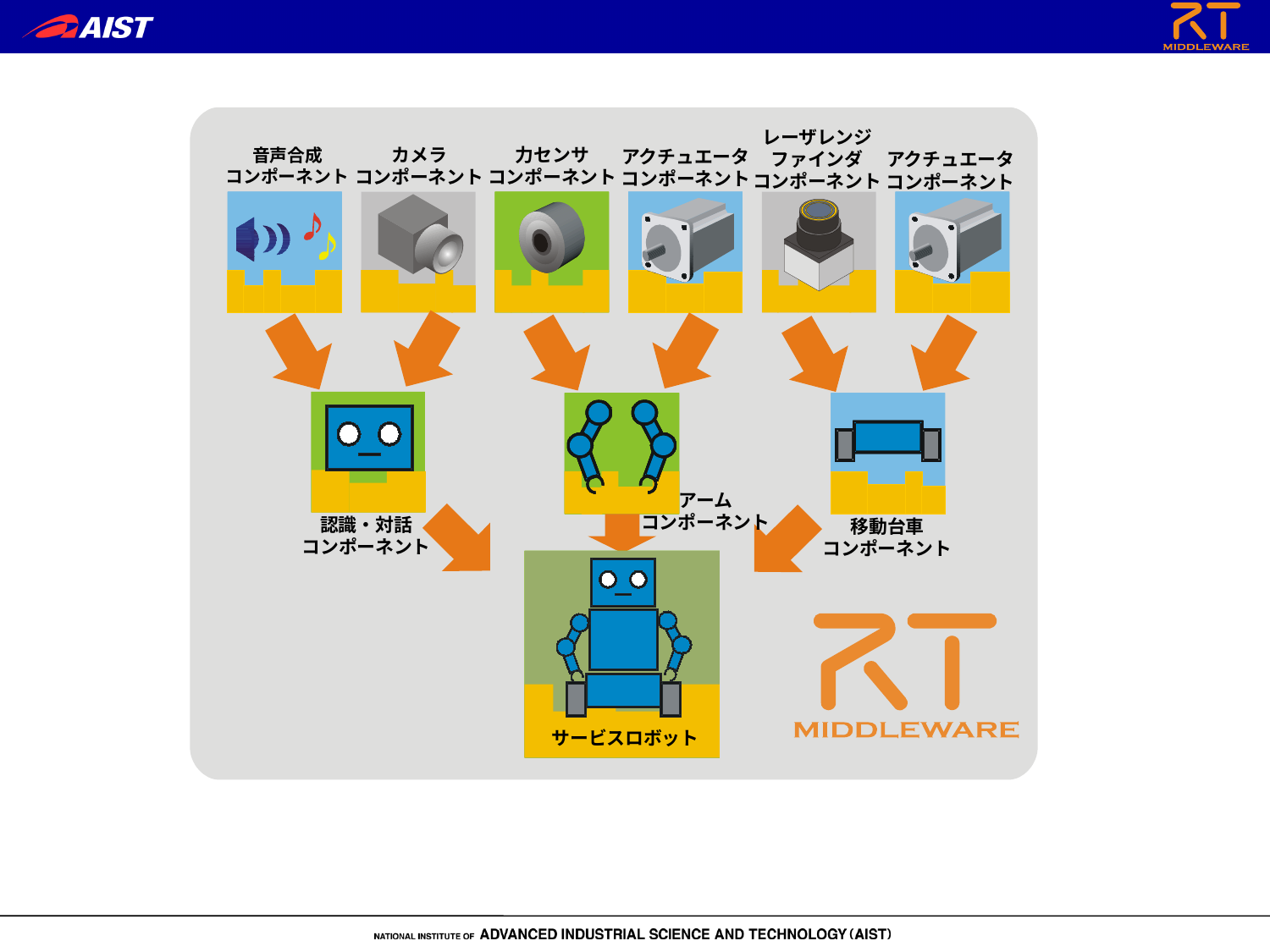

レーザレンジ
ファインダ
コンポーネント
カメラ
コンポーネント
力センサ
コンポーネント
音声合成
コンポーネント
アクチュエータ
コンポーネント
アクチュエータ
コンポーネント

アーム
コンポーネント

認識・対話
コンポーネント
移動台車
コンポーネント

サービスロボット